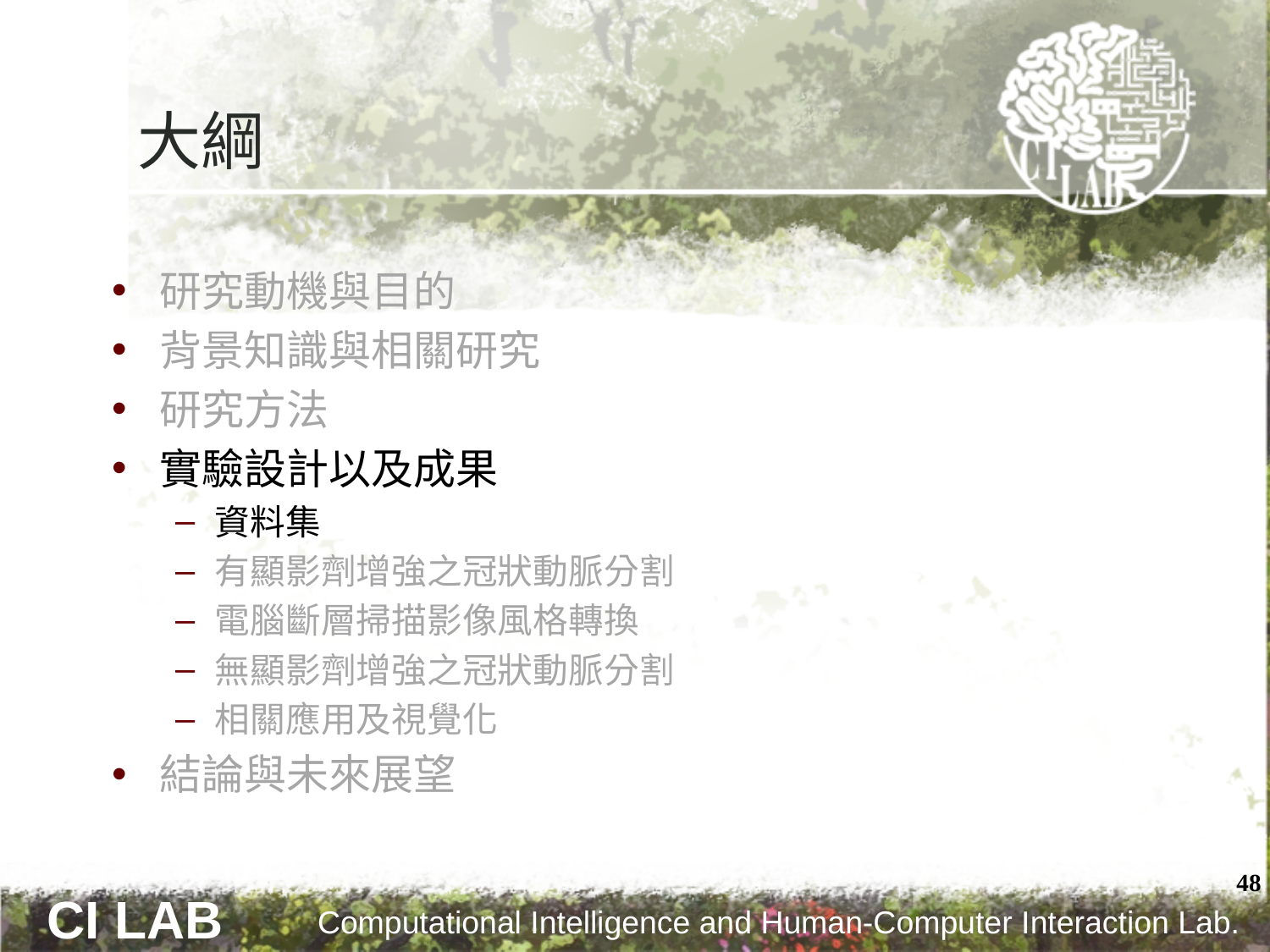

# 大綱
研究動機與目的
背景知識與相關研究
研究方法
實驗設計以及成果
資料集
有顯影劑增強之冠狀動脈分割
電腦斷層掃描影像風格轉換
無顯影劑增強之冠狀動脈分割
相關應用及視覺化
結論與未來展望
48